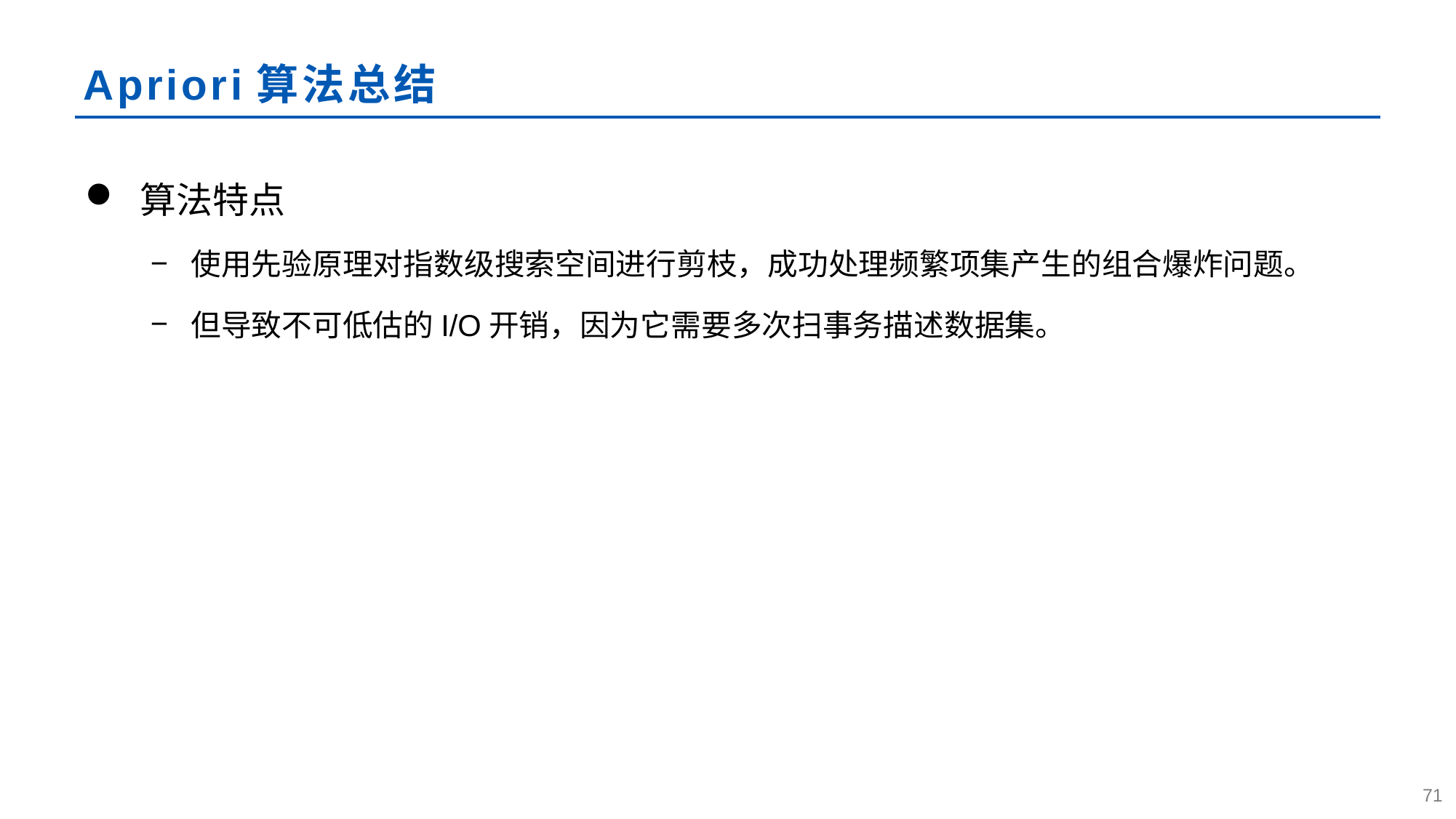

# Apriori算法总结
算法特点
使用先验原理对指数级搜索空间进行剪枝，成功处理频繁项集产生的组合爆炸问题。
但导致不可低估的I/O开销，因为它需要多次扫事务描述数据集。

71